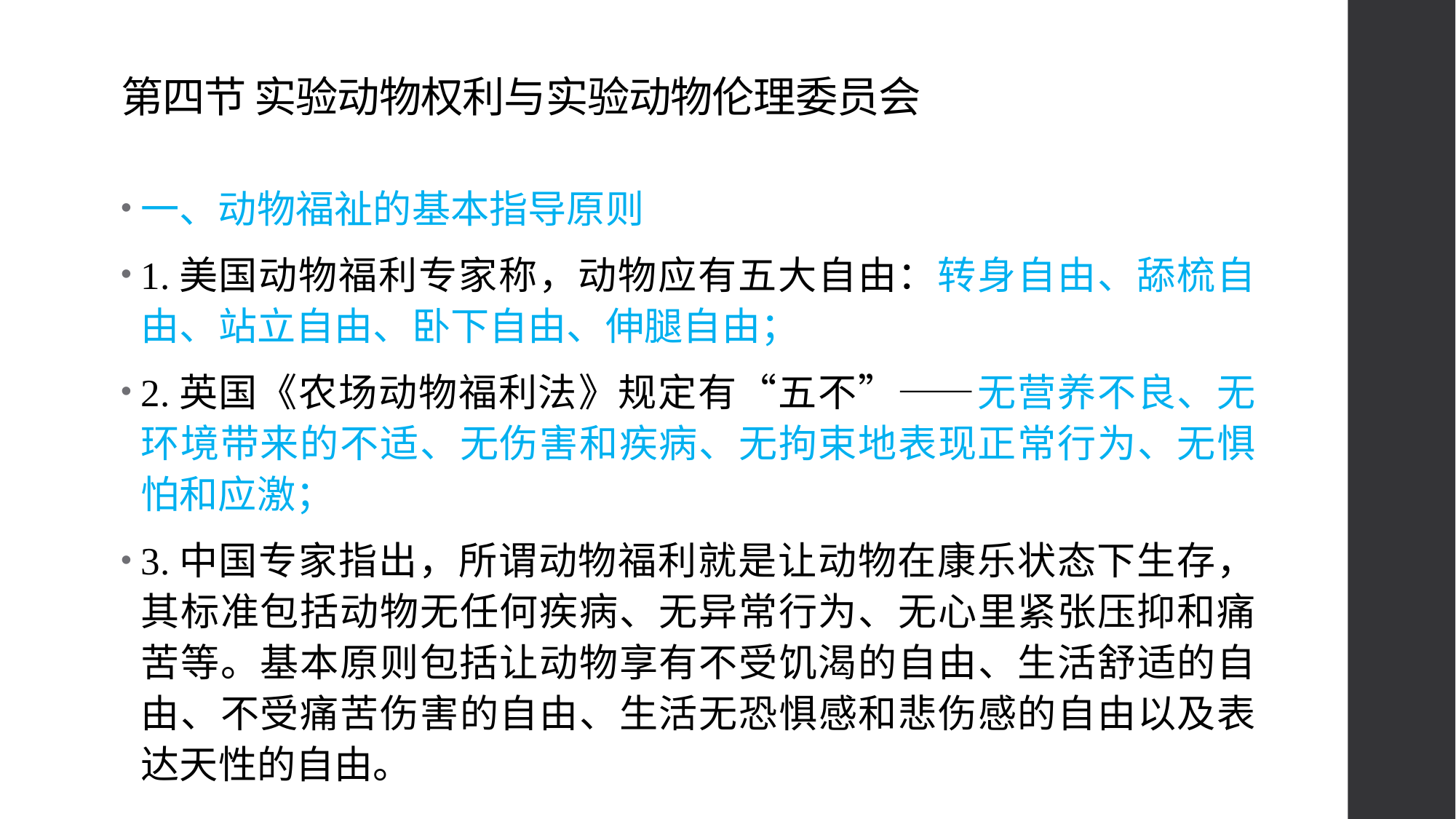

# 第四节 实验动物权利与实验动物伦理委员会
一、动物福祉的基本指导原则
1.美国动物福利专家称，动物应有五大自由：转身自由、舔梳自由、站立自由、卧下自由、伸腿自由；
2.英国《农场动物福利法》规定有“五不”——无营养不良、无环境带来的不适、无伤害和疾病、无拘束地表现正常行为、无惧怕和应激；
3.中国专家指出，所谓动物福利就是让动物在康乐状态下生存，其标准包括动物无任何疾病、无异常行为、无心里紧张压抑和痛苦等。基本原则包括让动物享有不受饥渴的自由、生活舒适的自由、不受痛苦伤害的自由、生活无恐惧感和悲伤感的自由以及表达天性的自由。